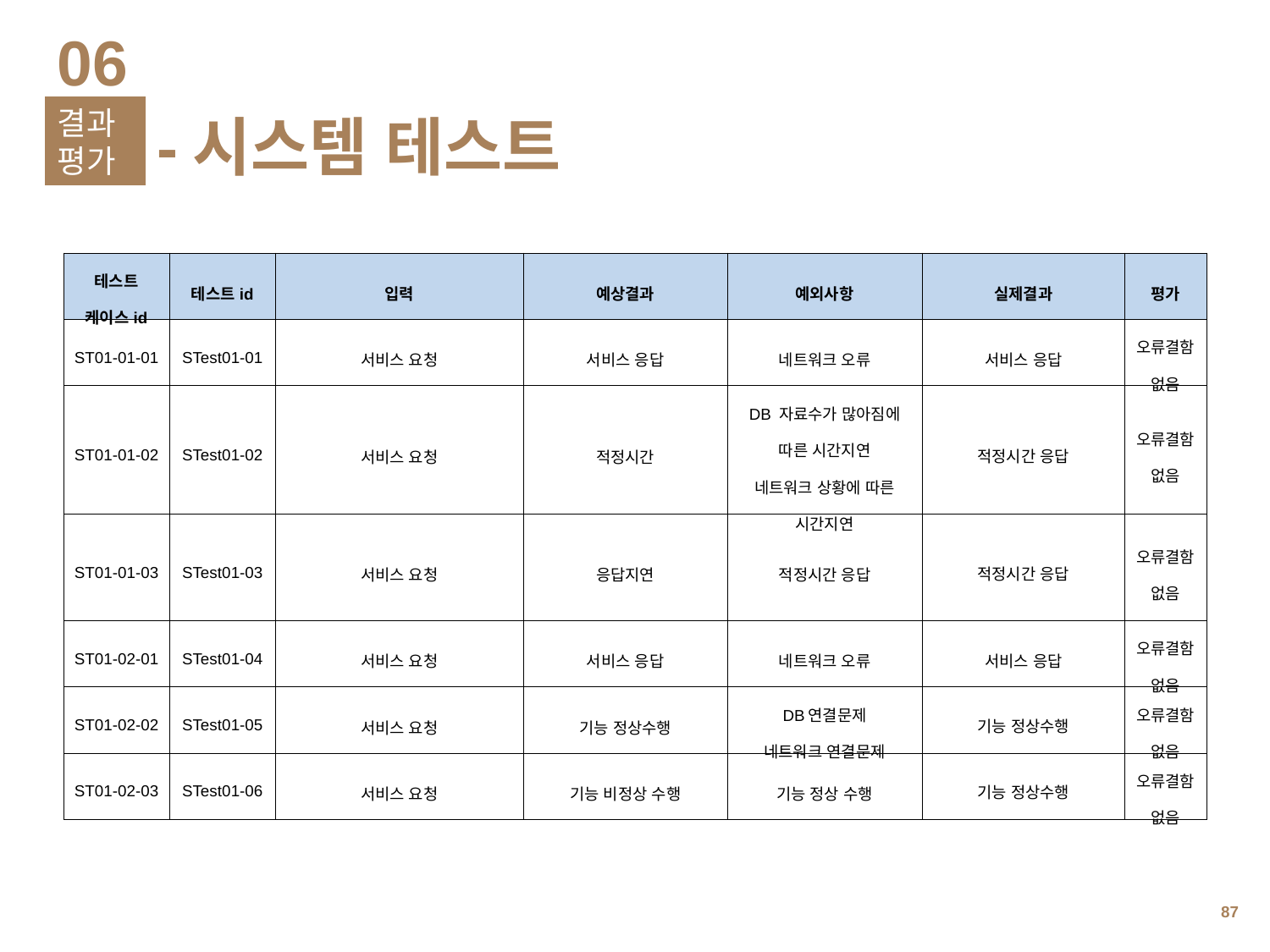

06
결과평가
-시스템 테스트
| 테스트 케이스id | 테스트id | 입력 | 예상결과 | 예외사항 | 실제결과 | 평가 |
| --- | --- | --- | --- | --- | --- | --- |
| ST01-01-01 | STest01-01 | 서비스 요청 | 서비스 응답 | 네트워크 오류 | 서비스 응답 | 오류결함 없음 |
| ST01-01-02 | STest01-02 | 서비스 요청 | 적정시간 | DB 자료수가 많아짐에 따른 시간지연 네트워크 상황에 따른 시간지연 | 적정시간 응답 | 오류결함 없음 |
| ST01-01-03 | STest01-03 | 서비스 요청 | 응답지연 | 적정시간 응답 | 적정시간 응답 | 오류결함 없음 |
| ST01-02-01 | STest01-04 | 서비스 요청 | 서비스 응답 | 네트워크 오류 | 서비스 응답 | 오류결함 없음 |
| ST01-02-02 | STest01-05 | 서비스 요청 | 기능 정상수행 | DB연결문제 네트워크 연결문제 | 기능 정상수행 | 오류결함 없음 |
| ST01-02-03 | STest01-06 | 서비스 요청 | 기능 비정상 수행 | 기능 정상 수행 | 기능 정상수행 | 오류결함 없음 |
87